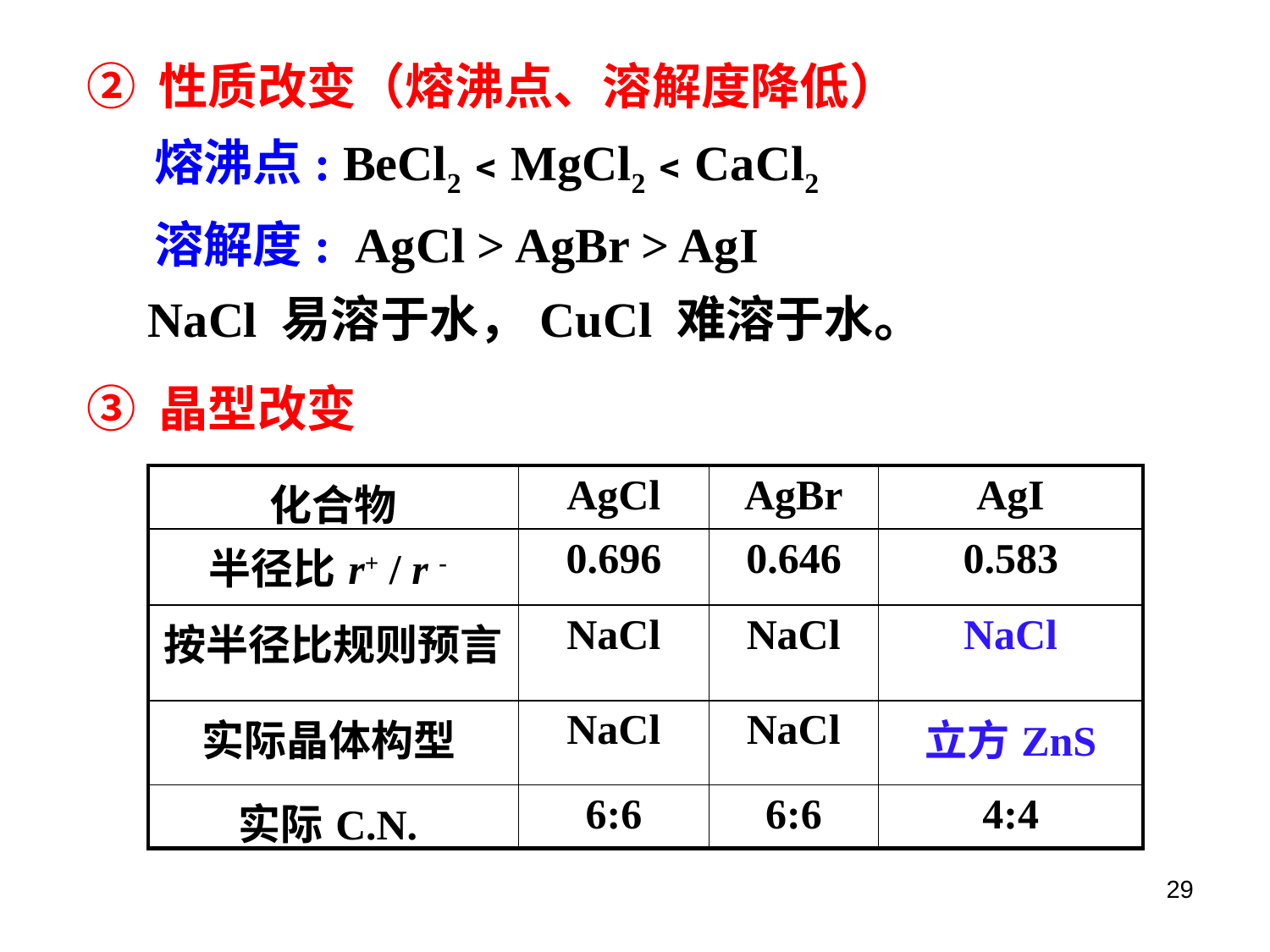

② 性质改变（熔沸点、溶解度降低）
     熔沸点: BeCl2﹤MgCl2﹤CaCl2
     溶解度:  AgCl > AgBr > AgI
     NaCl 易溶于水，CuCl 难溶于水。
③ 晶型改变
| 化合物 | AgCl | AgBr | AgI |
| --- | --- | --- | --- |
| 半径比r+ / r - | 0.696 | 0.646 | 0.583 |
| 按半径比规则预言 | NaCl | NaCl | NaCl |
| 实际晶体构型 | NaCl | NaCl | 立方ZnS |
| 实际C.N. | 6:6 | 6:6 | 4:4 |
29